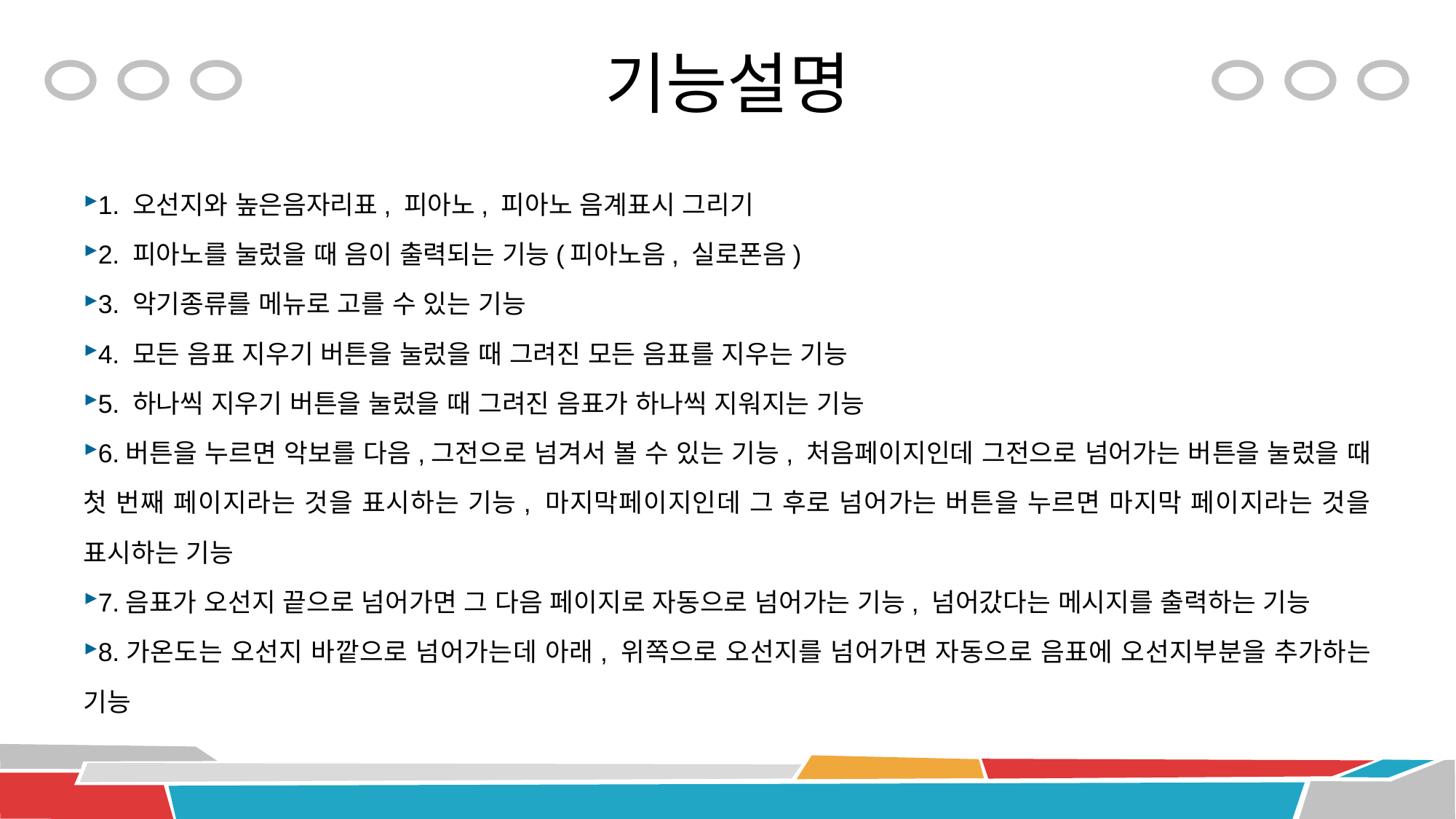

# 기능설명
1. 오선지와 높은음자리표, 피아노, 피아노 음계표시 그리기
2. 피아노를 눌렀을 때 음이 출력되는 기능(피아노음, 실로폰음)
3. 악기종류를 메뉴로 고를 수 있는 기능
4. 모든 음표 지우기 버튼을 눌렀을 때 그려진 모든 음표를 지우는 기능
5. 하나씩 지우기 버튼을 눌렀을 때 그려진 음표가 하나씩 지워지는 기능
6.버튼을 누르면 악보를 다음,그전으로 넘겨서 볼 수 있는 기능, 처음페이지인데 그전으로 넘어가는 버튼을 눌렀을 때 첫 번째 페이지라는 것을 표시하는 기능, 마지막페이지인데 그 후로 넘어가는 버튼을 누르면 마지막 페이지라는 것을 표시하는 기능
7.음표가 오선지 끝으로 넘어가면 그 다음 페이지로 자동으로 넘어가는 기능, 넘어갔다는 메시지를 출력하는 기능
8.가온도는 오선지 바깥으로 넘어가는데 아래, 위쪽으로 오선지를 넘어가면 자동으로 음표에 오선지부분을 추가하는 기능